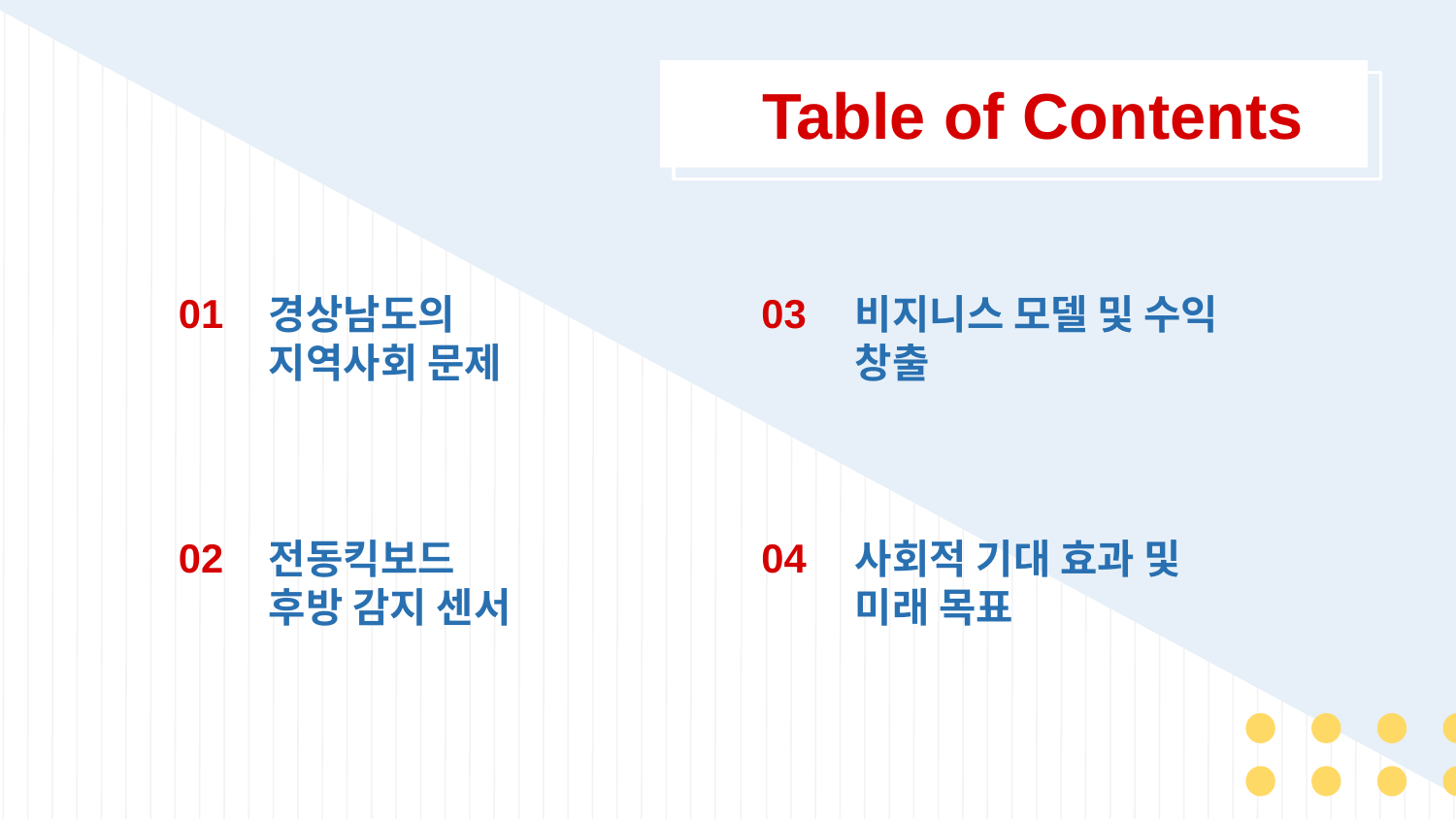

Table of Contents

비지니스 모델 및 수익 창출
경상남도의
지역사회 문제
# 01
03
사회적 기대 효과 및 미래 목표
전동킥보드
후방 감지 센서
02
04